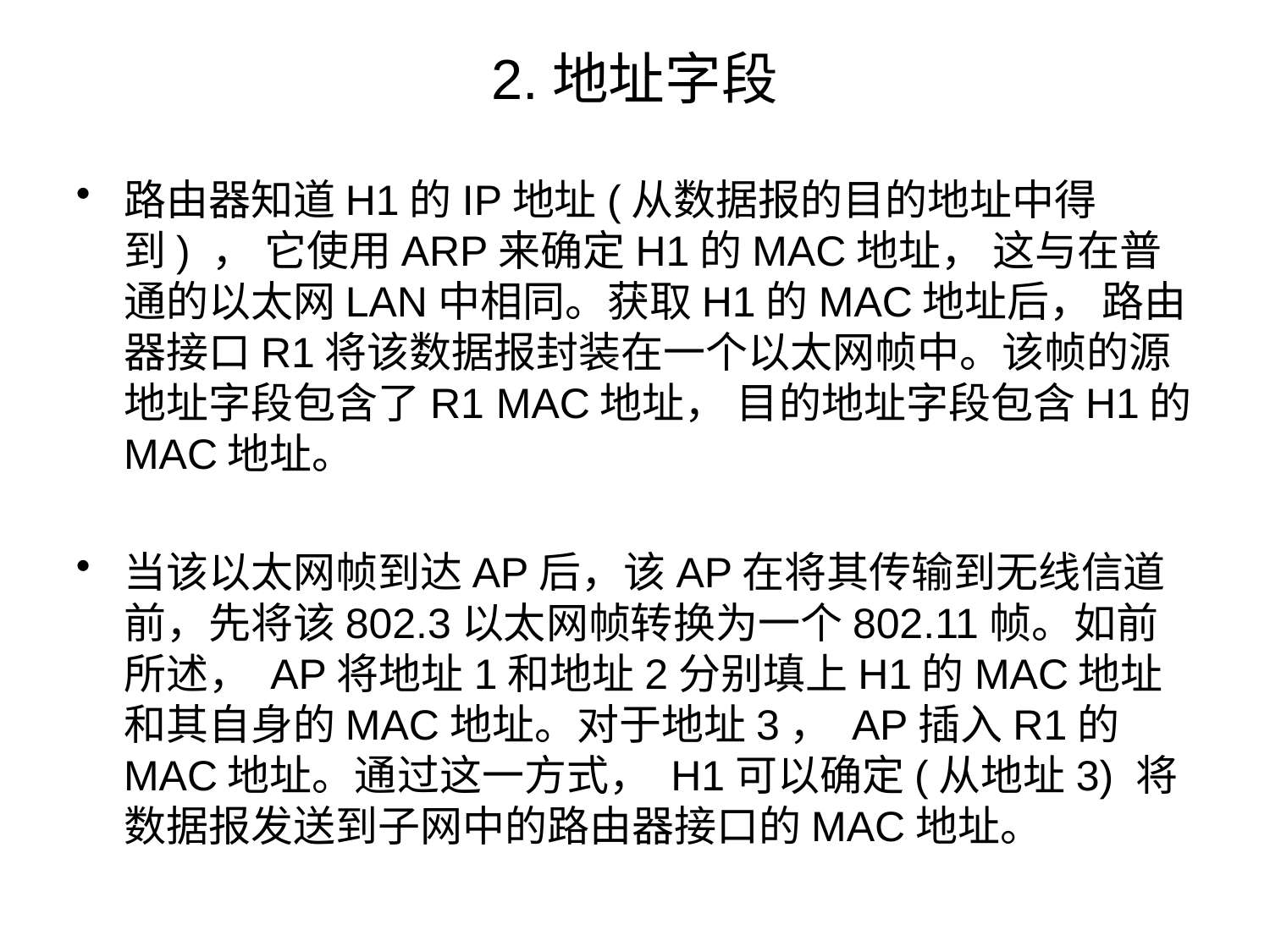

# 2.地址字段
路由器知道H1的IP地址(从数据报的目的地址中得到) ， 它使用ARP来确定H1的MAC地址， 这与在普通的以太网LAN中相同。获取H1的MAC地址后， 路由器接口R1将该数据报封装在一个以太网帧中。该帧的源地址字段包含了R1 MAC地址， 目的地址字段包含H1的MAC地址。

当该以太网帧到达AP后，该AP在将其传输到无线信道前，先将该802.3以太网帧转换为一个802.11帧。如前所述， AP将地址1和地址2分别填上H1的MAC地址和其自身的MAC地址。对于地址3， AP插入R1的MAC地址。通过这一方式， H1可以确定(从地址3) 将数据报发送到子网中的路由器接口的MAC地址。